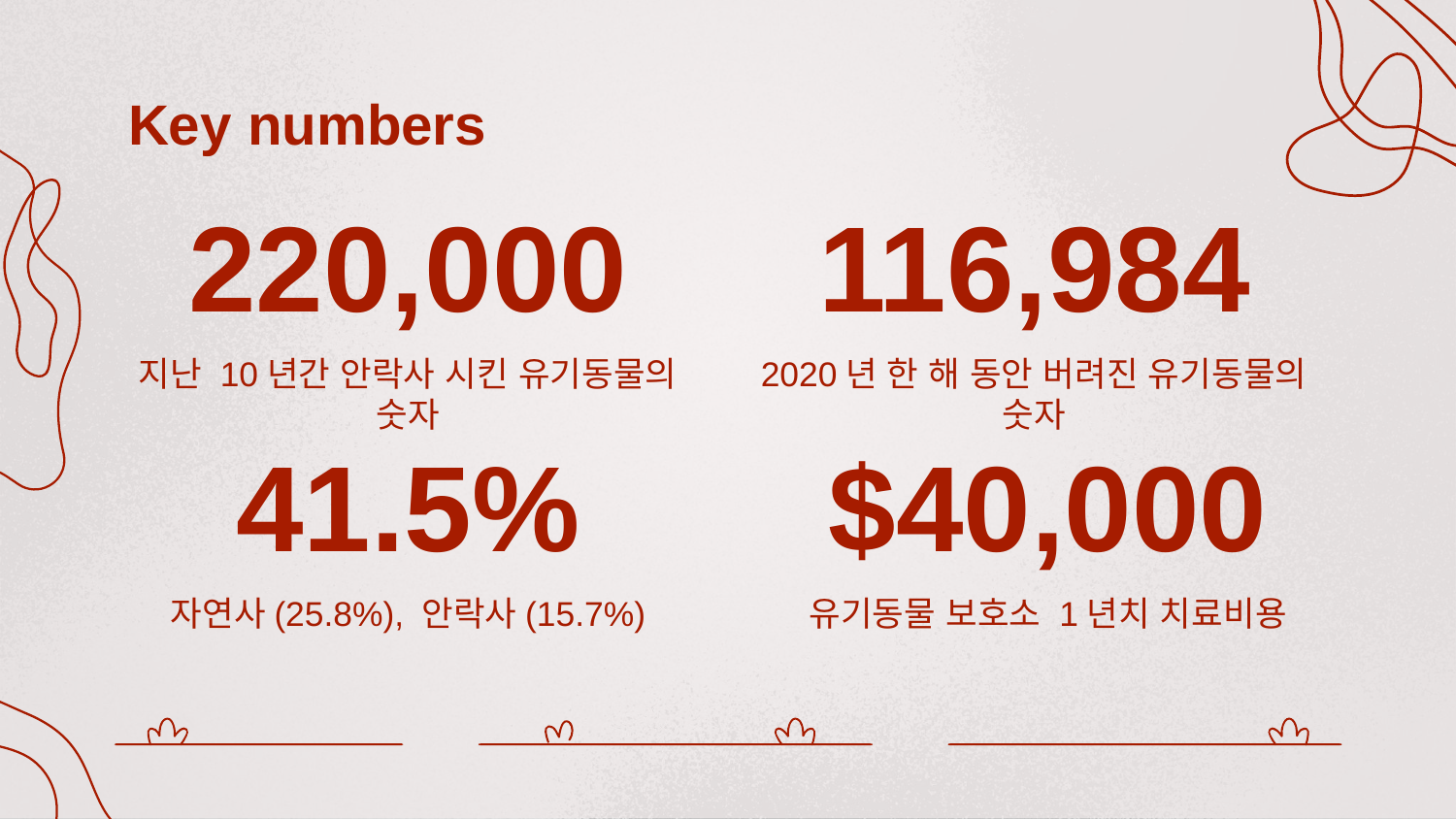

Key numbers
# 220,000
116,984
지난 10년간 안락사 시킨 유기동물의 숫자
2020년 한 해 동안 버려진 유기동물의 숫자
41.5%
$40,000
자연사(25.8%), 안락사(15.7%)
유기동물 보호소 1년치 치료비용